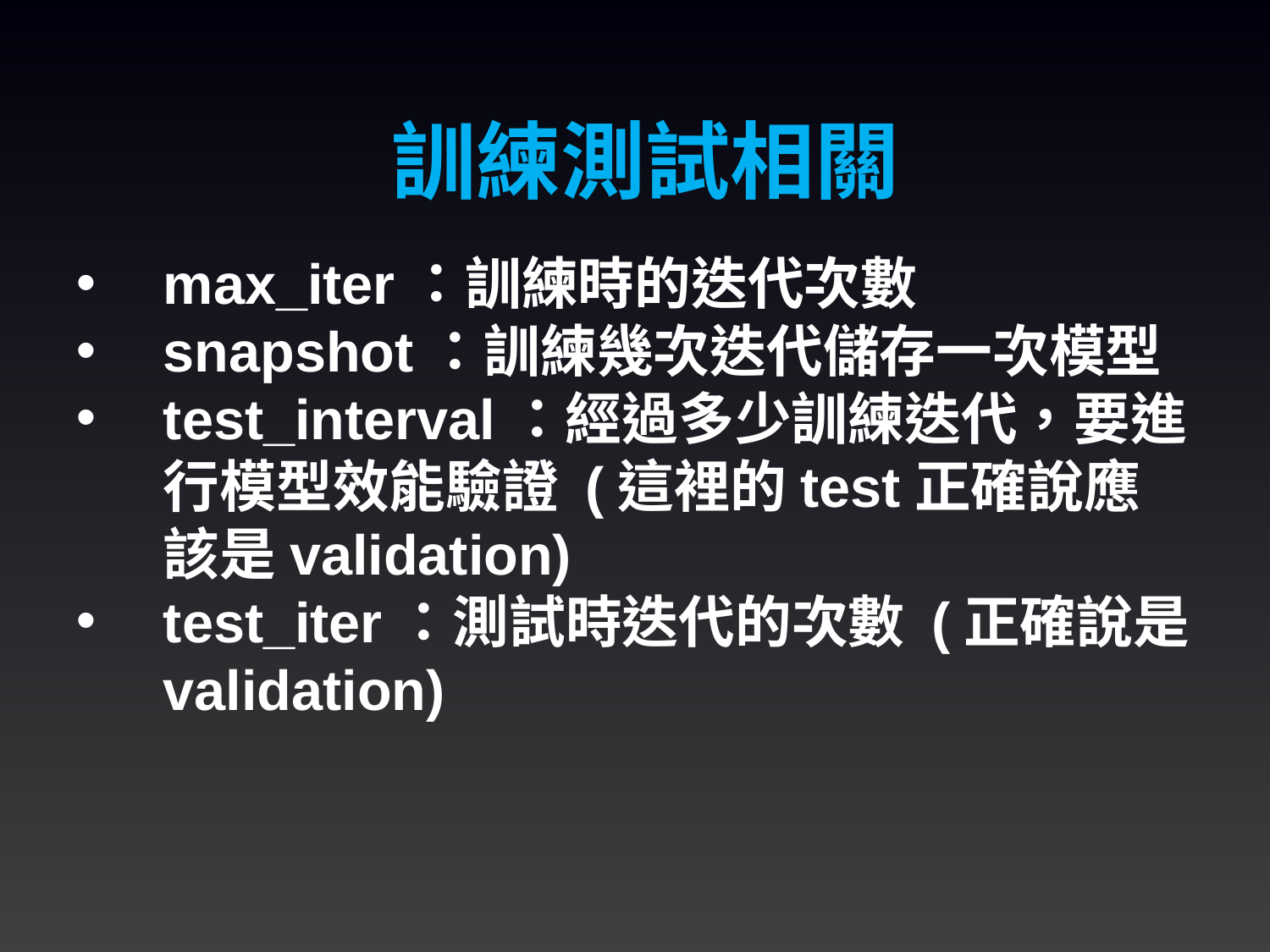

訓練測試相關
max_iter：訓練時的迭代次數
snapshot：訓練幾次迭代儲存一次模型
test_interval：經過多少訓練迭代，要進行模型效能驗證 (這裡的test正確說應該是validation)
test_iter：測試時迭代的次數 (正確說是validation)